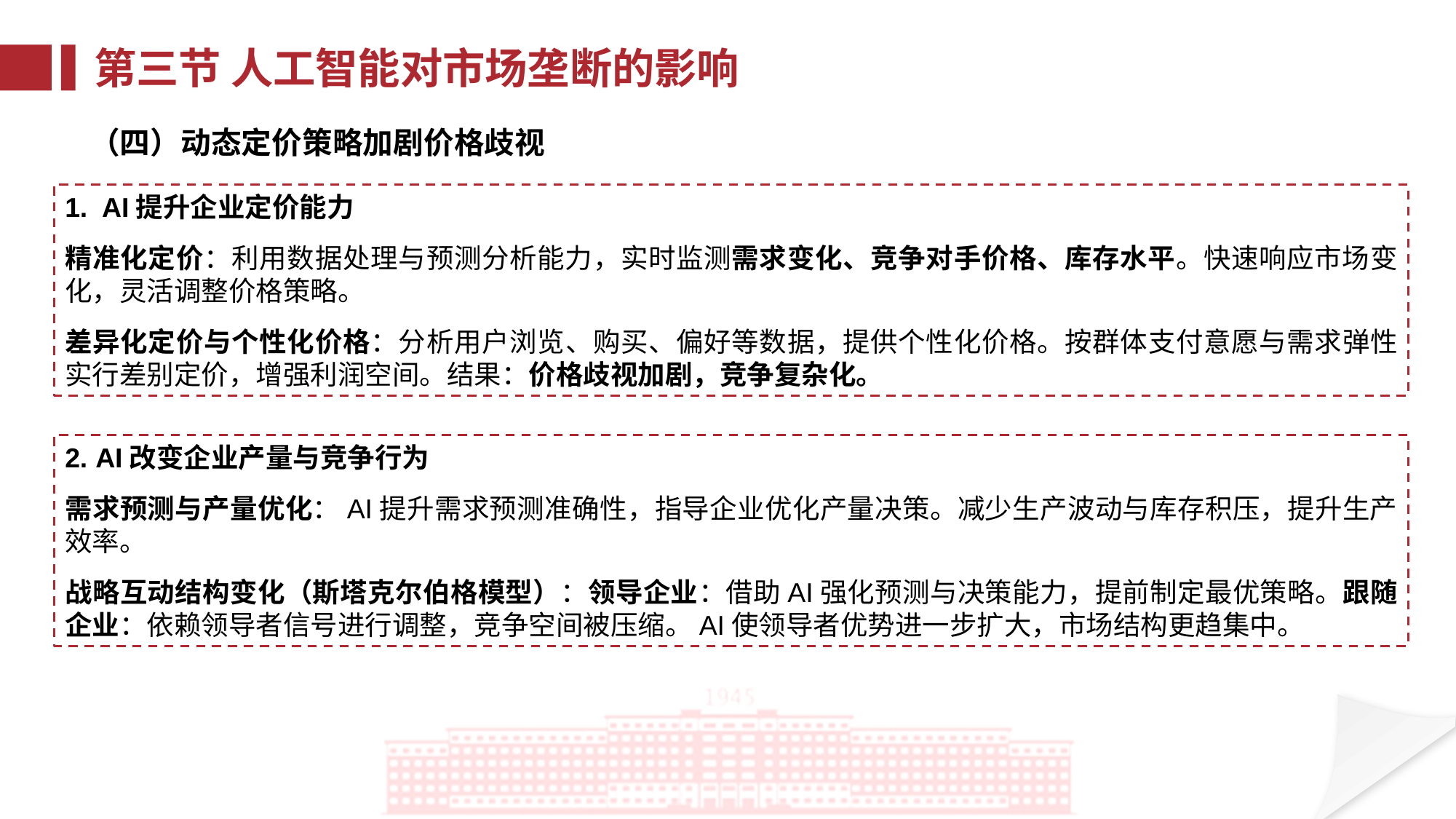

第三节 人工智能对市场垄断的影响

（四）动态定价策略加剧价格歧视
1.  AI提升企业定价能力
精准化定价：利用数据处理与预测分析能力，实时监测需求变化、竞争对手价格、库存水平。快速响应市场变化，灵活调整价格策略。
差异化定价与个性化价格：分析用户浏览、购买、偏好等数据，提供个性化价格。按群体支付意愿与需求弹性实行差别定价，增强利润空间。结果：价格歧视加剧，竞争复杂化。
2. AI改变企业产量与竞争行为
需求预测与产量优化：AI提升需求预测准确性，指导企业优化产量决策。减少生产波动与库存积压，提升生产效率。
战略互动结构变化（斯塔克尔伯格模型）：领导企业：借助AI强化预测与决策能力，提前制定最优策略。跟随企业：依赖领导者信号进行调整，竞争空间被压缩。AI使领导者优势进一步扩大，市场结构更趋集中。